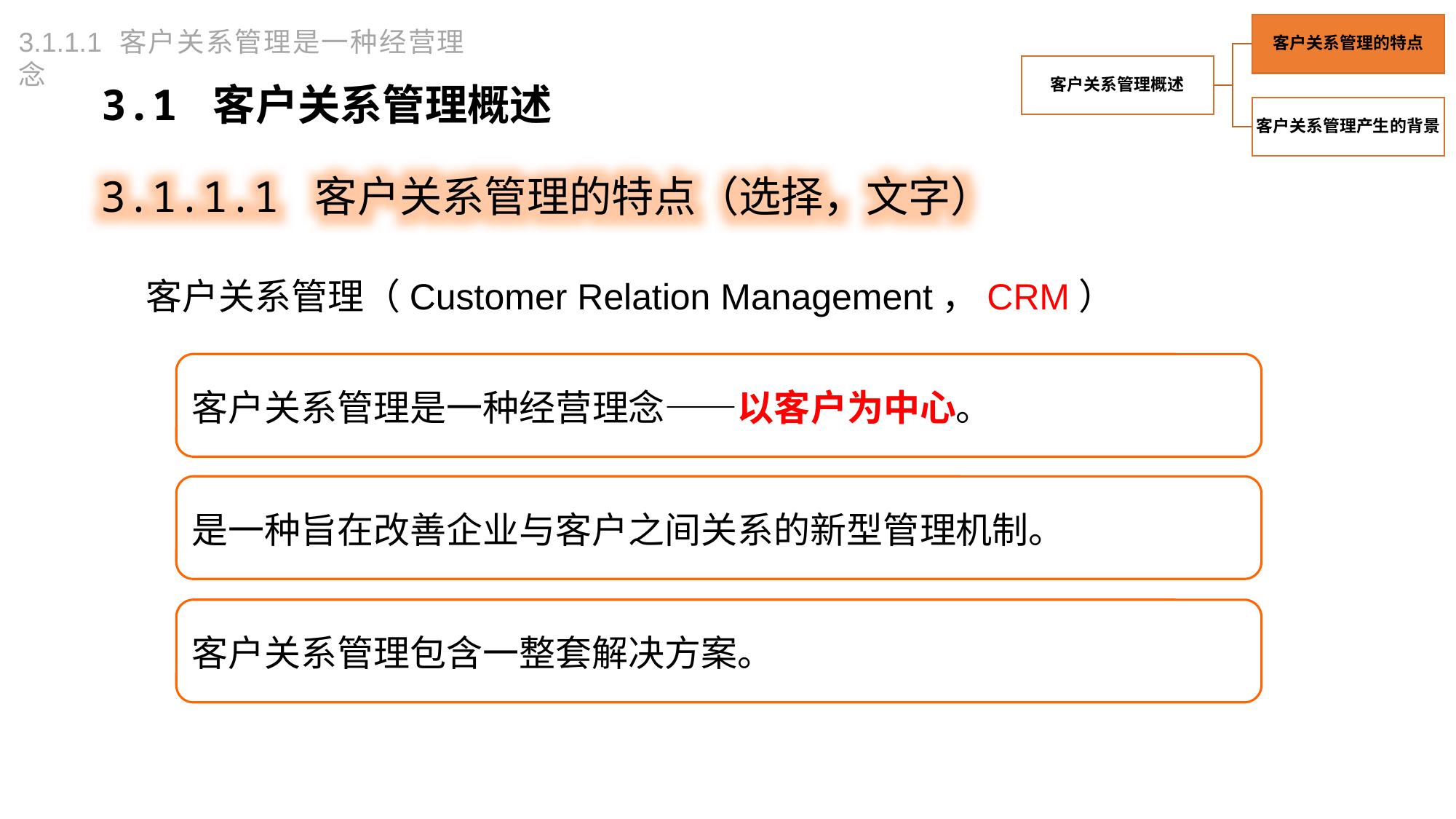

客户关系管理概述
客户关系管理的特点
客户关系管理产生的背景
3.1.1.1 客户关系管理是一种经营理念
3.1 客户关系管理概述
3.1.1.1 客户关系管理的特点（选择，文字）
客户关系管理（Customer Relation Management，CRM）
客户关系管理是一种经营理念——以客户为中心。
是一种旨在改善企业与客户之间关系的新型管理机制。
客户关系管理包含一整套解决方案。